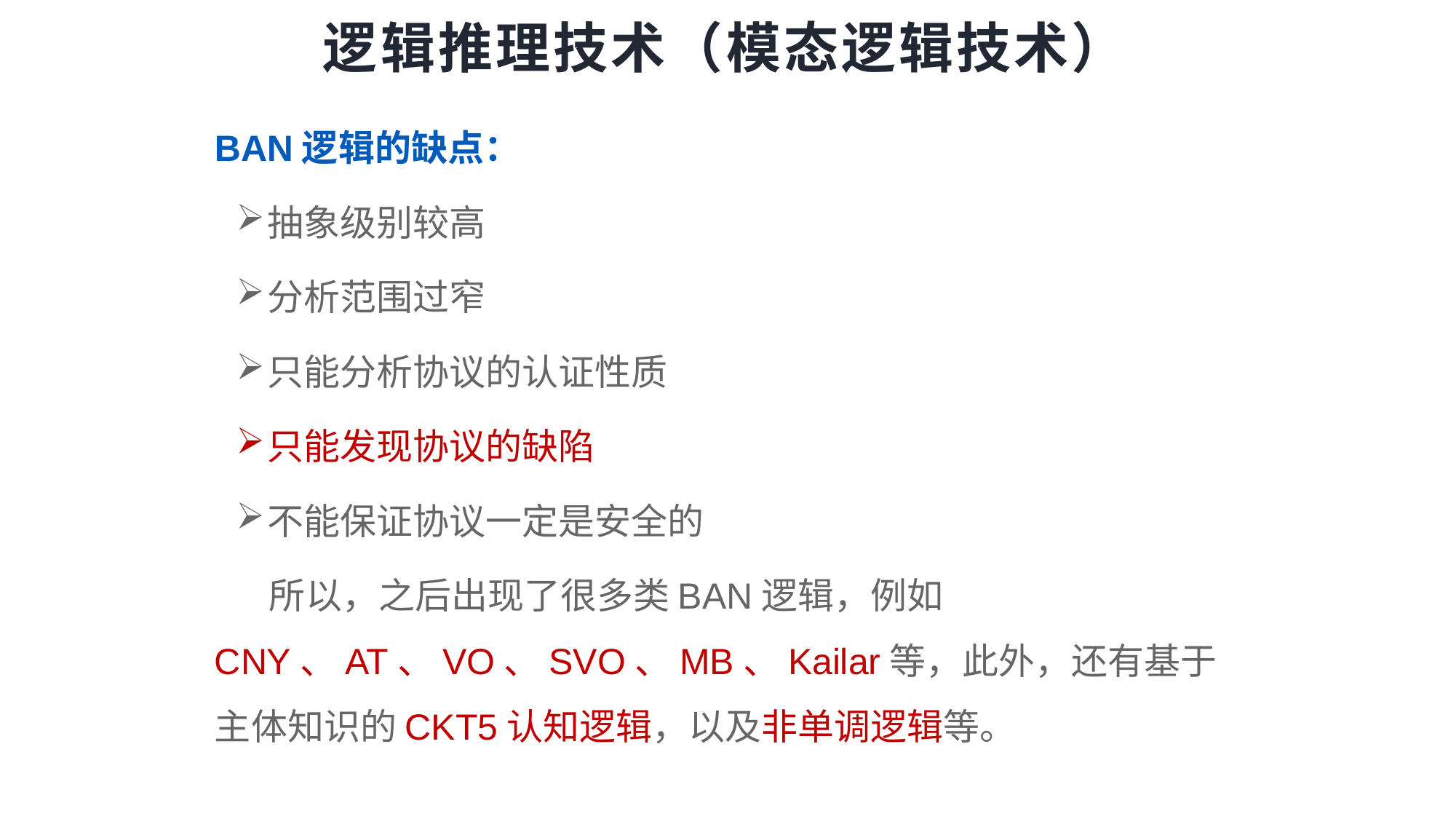

# 逻辑推理技术（模态逻辑技术）
BAN逻辑的缺点：
抽象级别较高
分析范围过窄
只能分析协议的认证性质
只能发现协议的缺陷
不能保证协议一定是安全的
所以，之后出现了很多类BAN逻辑，例如CNY、AT、VO、SVO、MB、Kailar等，此外，还有基于主体知识的CKT5认知逻辑，以及非单调逻辑等。